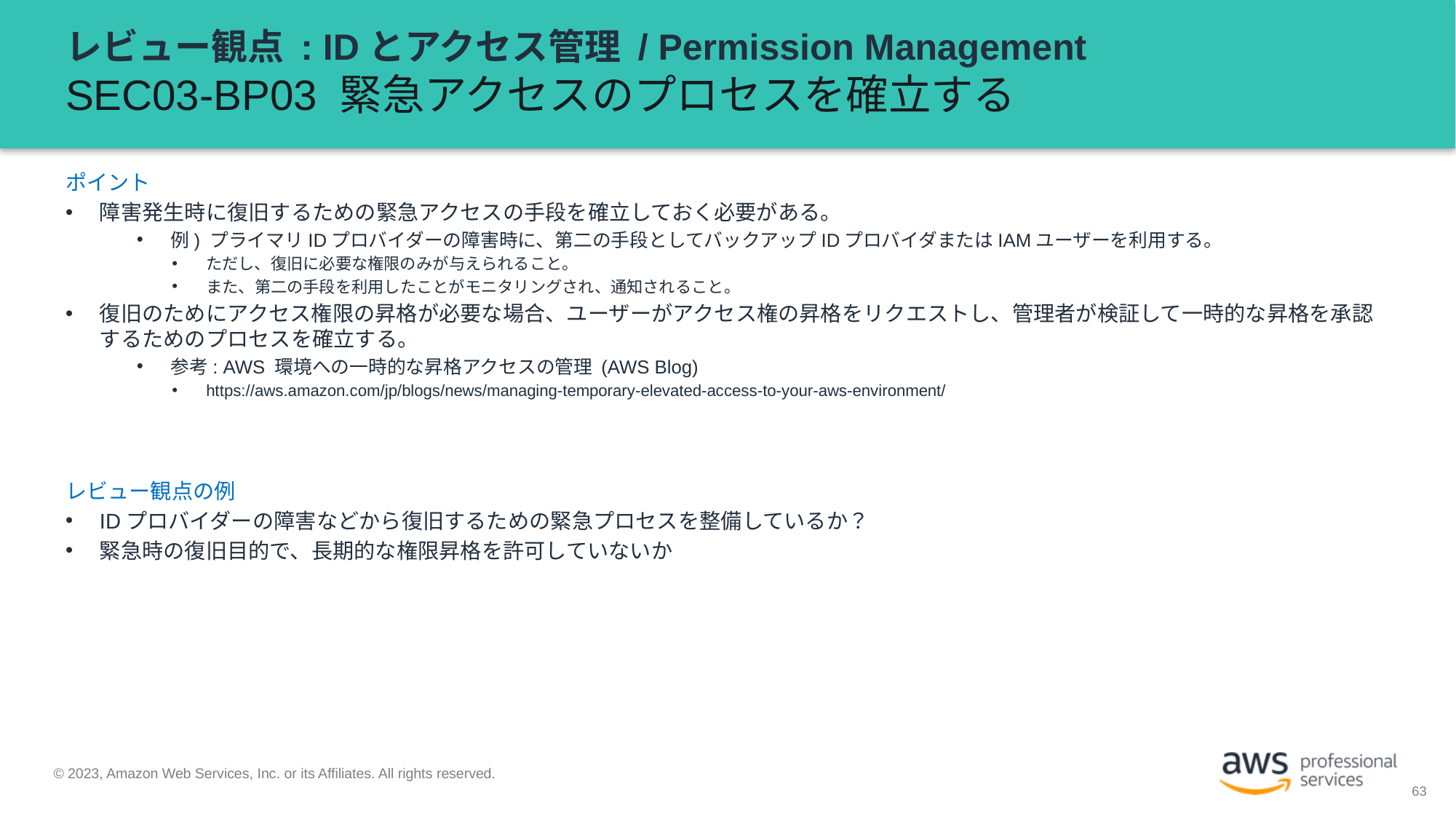

# レビュー観点 : IDとアクセス管理 / Permission Management SEC03-BP03 緊急アクセスのプロセスを確立する
ポイント
障害発生時に復旧するための緊急アクセスの手段を確立しておく必要がある。
例) プライマリIDプロバイダーの障害時に、第二の手段としてバックアップIDプロバイダまたはIAMユーザーを利用する。
ただし、復旧に必要な権限のみが与えられること。
また、第二の手段を利用したことがモニタリングされ、通知されること。
復旧のためにアクセス権限の昇格が必要な場合、ユーザーがアクセス権の昇格をリクエストし、管理者が検証して一時的な昇格を承認するためのプロセスを確立する。
参考: AWS 環境への一時的な昇格アクセスの管理 (AWS Blog)
https://aws.amazon.com/jp/blogs/news/managing-temporary-elevated-access-to-your-aws-environment/

レビュー観点の例
IDプロバイダーの障害などから復旧するための緊急プロセスを整備しているか？
緊急時の復旧目的で、長期的な権限昇格を許可していないか